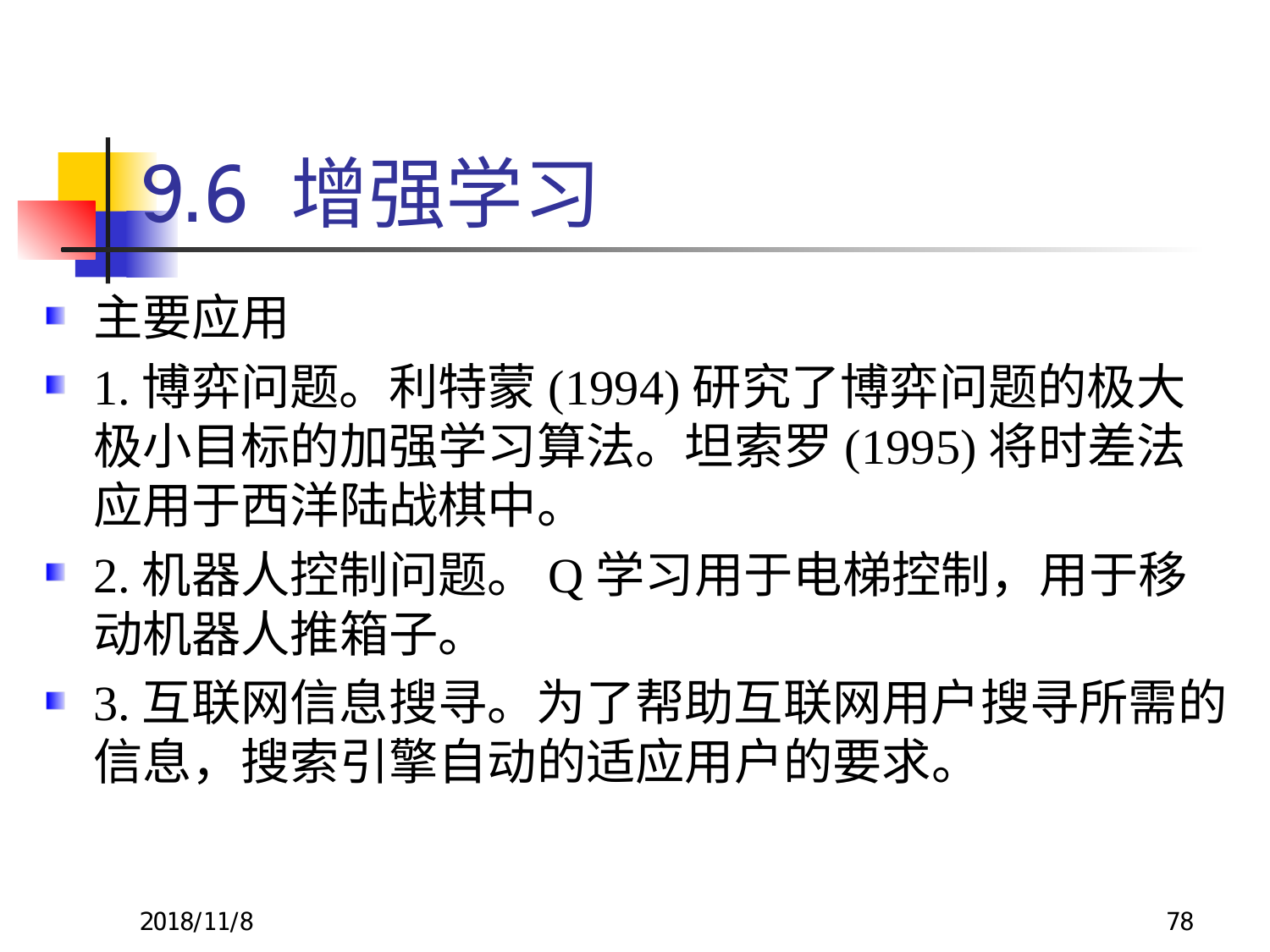

# 9.6 增强学习
主要应用
1.博弈问题。利特蒙(1994)研究了博弈问题的极大极小目标的加强学习算法。坦索罗(1995)将时差法应用于西洋陆战棋中。
2.机器人控制问题。Q学习用于电梯控制，用于移动机器人推箱子。
3.互联网信息搜寻。为了帮助互联网用户搜寻所需的信息，搜索引擎自动的适应用户的要求。
2018/11/8
78